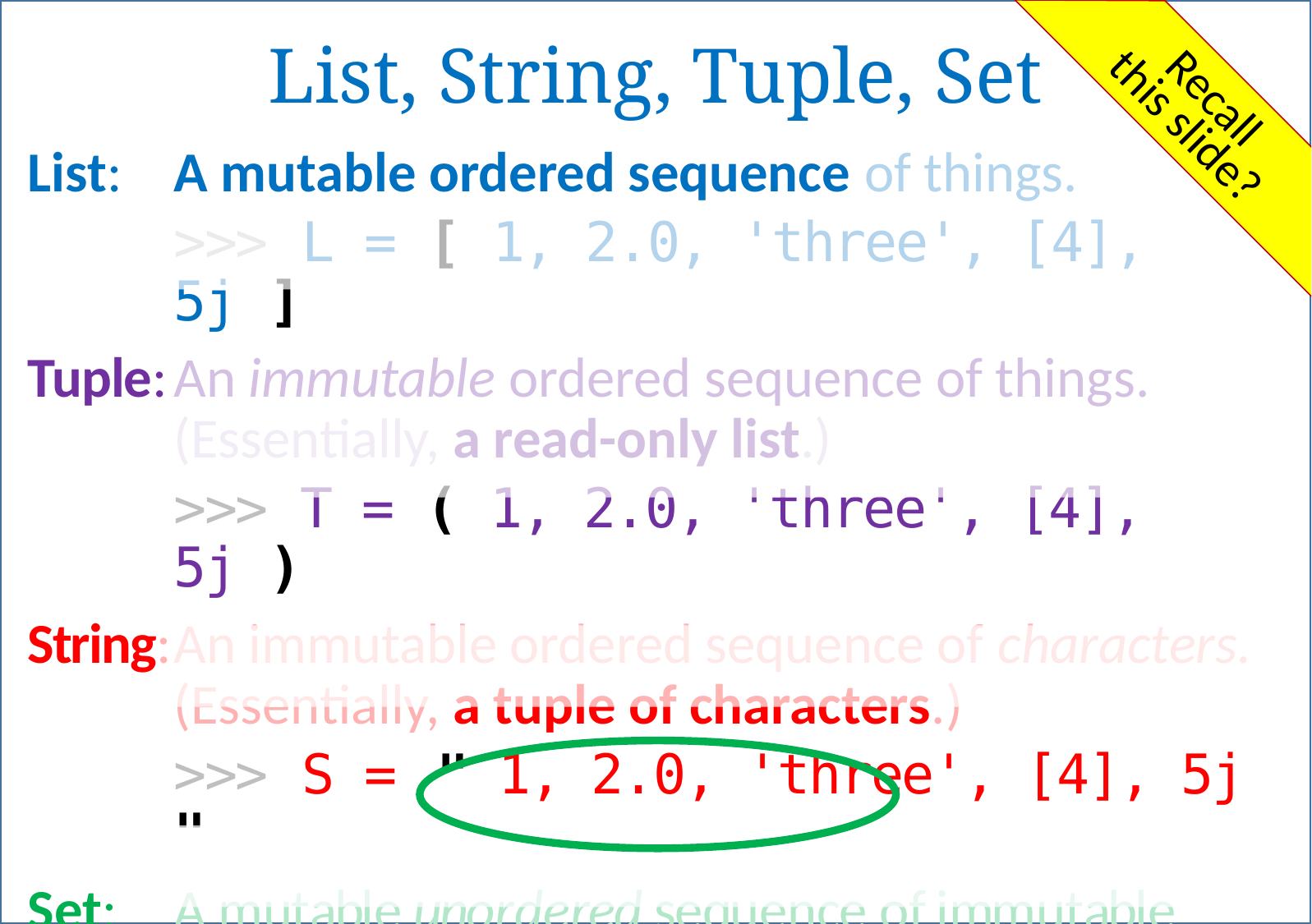

List, String, Tuple, Set
Recall
this slide?
List:	A mutable ordered sequence of things.
	>>> L = [ 1, 2.0, 'three', [4], 5j ]
Tuple:	An immutable ordered sequence of things.
	(Essentially, a read-only list.)
	>>> T = ( 1, 2.0, 'three', [4], 5j )
String:	An immutable ordered sequence of characters.
	(Essentially, a tuple of characters.)
	>>> S =  " 1, 2.0, 'three', [4], 5j "
Set:	A mutable unordered sequence of immutable things.
	(Essentially, an unordered list. That is: a bag)
	>>> s = { 1, 2.0, 'three', [4], 5j }

A Note on Traversing (遍歷) or Iterating Over a Set of  Elements
Since C’s data types are all ordered, it makes sense that C’s traversal method is ordered:
 for (i=0; i<10; i++) printf("%d",A[i]);
 for (p=head;p;p=p->next) printf("%d",p->v);
Even if the underlying object is unordered (so its elements can visit in any order) yet the above order is certainly one possibility that is allowed by “any order”.
But Python has unordered sets…
Since Python has unordered sets,